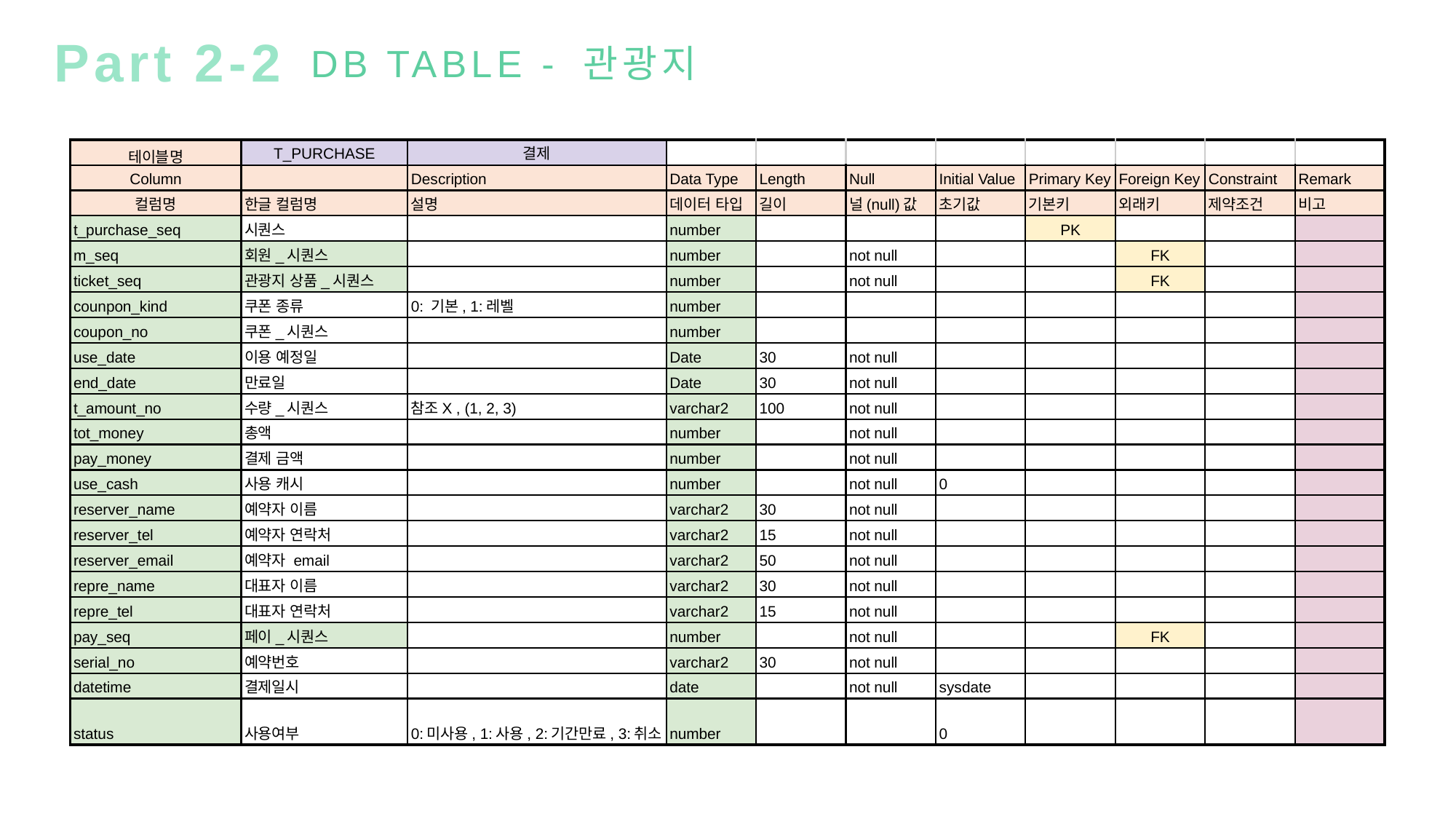

Part 2-2
DB TABLE - 관광지
| 테이블명 | T\_PURCHASE | 결제 |  |  |  |  |  |  |  |  |
| --- | --- | --- | --- | --- | --- | --- | --- | --- | --- | --- |
| Column |  | Description | Data Type | Length | Null | Initial Value | Primary Key | Foreign Key | Constraint | Remark |
| 컬럼명 | 한글 컬럼명 | 설명 | 데이터 타입 | 길이 | 널(null)값 | 초기값 | 기본키 | 외래키 | 제약조건 | 비고 |
| t\_purchase\_seq | 시퀀스 |  | number |  |  |  | PK |  |  |  |
| m\_seq | 회원\_시퀀스 |  | number |  | not null |  |  | FK |  |  |
| ticket\_seq | 관광지 상품\_시퀀스 |  | number |  | not null |  |  | FK |  |  |
| counpon\_kind | 쿠폰 종류 | 0: 기본, 1:레벨 | number |  |  |  |  |  |  |  |
| coupon\_no | 쿠폰\_시퀀스 |  | number |  |  |  |  |  |  |  |
| use\_date | 이용 예정일 |  | Date | 30 | not null |  |  |  |  |  |
| end\_date | 만료일 |  | Date | 30 | not null |  |  |  |  |  |
| t\_amount\_no | 수량\_시퀀스 | 참조X , (1, 2, 3) | varchar2 | 100 | not null |  |  |  |  |  |
| tot\_money | 총액 |  | number |  | not null |  |  |  |  |  |
| pay\_money | 결제 금액 |  | number |  | not null |  |  |  |  |  |
| use\_cash | 사용 캐시 |  | number |  | not null | 0 |  |  |  |  |
| reserver\_name | 예약자 이름 |  | varchar2 | 30 | not null |  |  |  |  |  |
| reserver\_tel | 예약자 연락처 |  | varchar2 | 15 | not null |  |  |  |  |  |
| reserver\_email | 예약자 email |  | varchar2 | 50 | not null |  |  |  |  |  |
| repre\_name | 대표자 이름 |  | varchar2 | 30 | not null |  |  |  |  |  |
| repre\_tel | 대표자 연락처 |  | varchar2 | 15 | not null |  |  |  |  |  |
| pay\_seq | 페이\_시퀀스 |  | number |  | not null |  |  | FK |  |  |
| serial\_no | 예약번호 |  | varchar2 | 30 | not null |  |  |  |  |  |
| datetime | 결제일시 |  | date |  | not null | sysdate |  |  |  |  |
| status | 사용여부 | 0:미사용, 1:사용, 2:기간만료, 3:취소 | number |  |  | 0 |  |  |  |  |